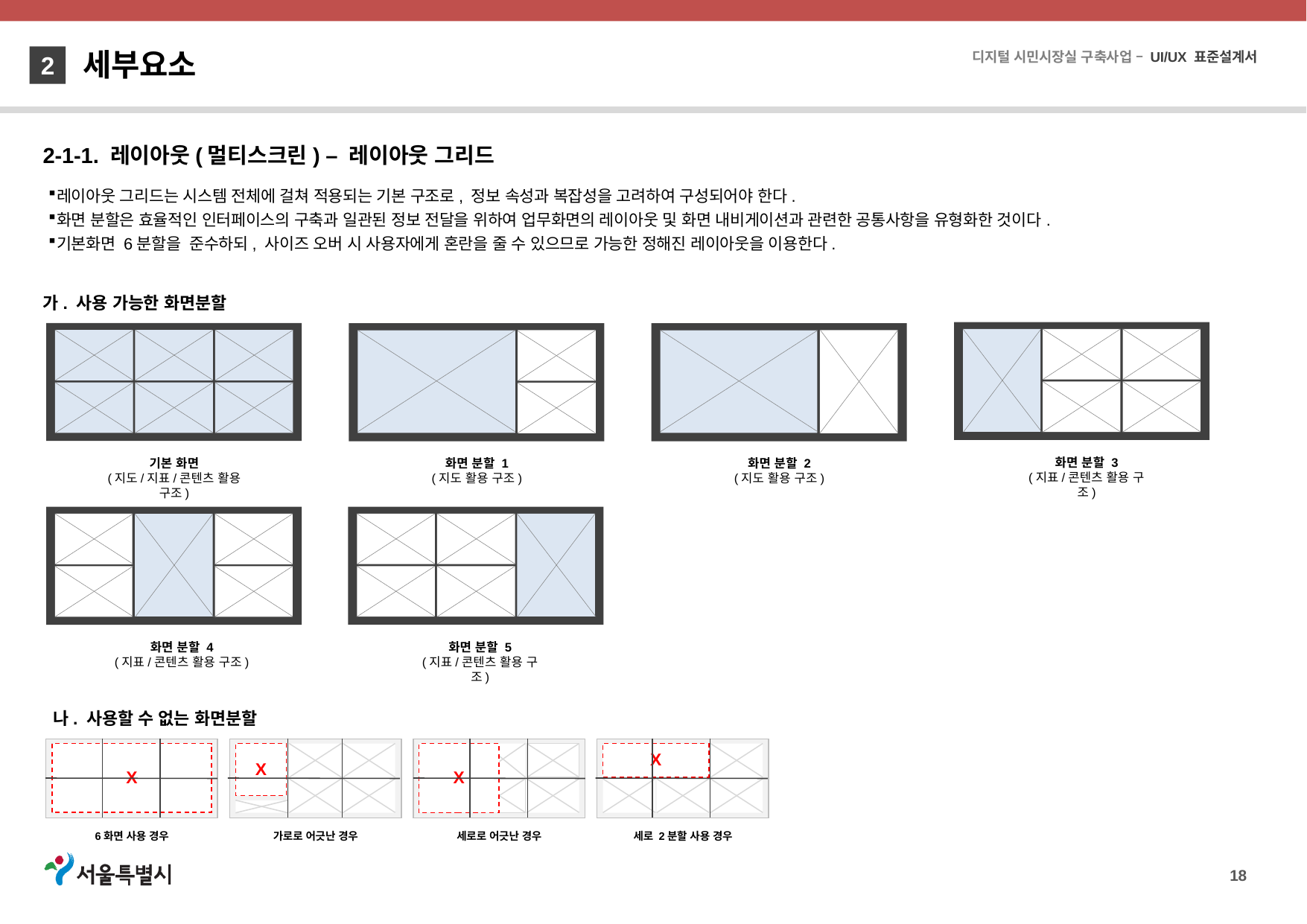

세부요소
2
2-1-1. 레이아웃(멀티스크린) – 레이아웃 그리드
레이아웃 그리드는 시스템 전체에 걸쳐 적용되는 기본 구조로, 정보 속성과 복잡성을 고려하여 구성되어야 한다.
화면 분할은 효율적인 인터페이스의 구축과 일관된 정보 전달을 위하여 업무화면의 레이아웃 및 화면 내비게이션과 관련한 공통사항을 유형화한 것이다.
기본화면 6분할을  준수하되, 사이즈 오버 시 사용자에게 혼란을 줄 수 있으므로 가능한 정해진 레이아웃을 이용한다.
가. 사용 가능한 화면분할

화면 분할 3
(지표/콘텐츠 활용 구조)

화면 분할 1
(지도 활용 구조)

화면 분할 2
(지도 활용 구조)
기본 화면
(지도/지표/콘텐츠 활용 구조)

화면 분할 5
(지표/콘텐츠 활용 구조)

화면 분할 4
(지표/콘텐츠 활용 구조)
나. 사용할 수 없는 화면분할

6화면 사용 경우
X

세로로 어긋난 경우
X

X

세로 2분할 사용 경우
X

가로로 어긋난 경우